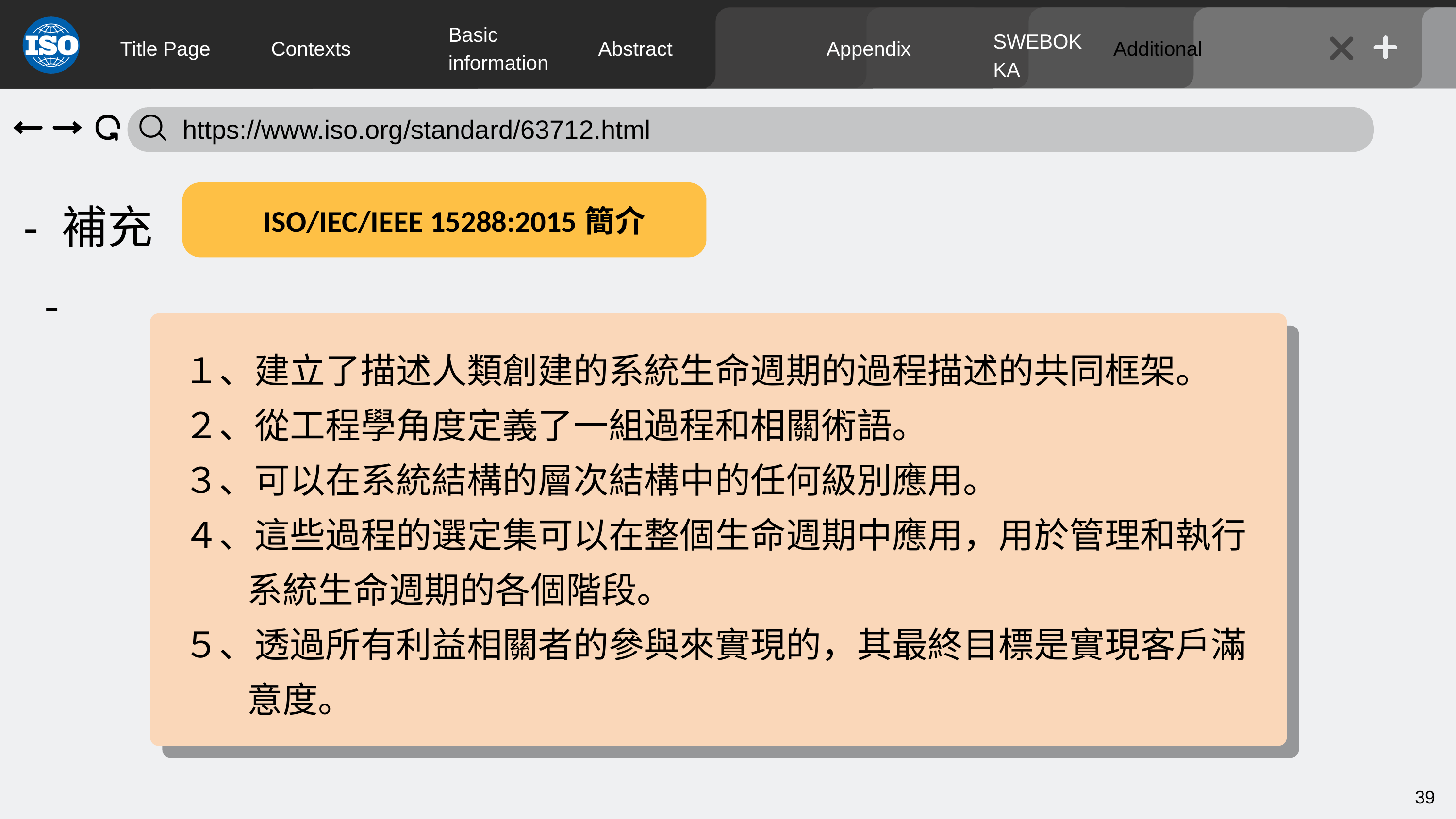

Basic
information

SWEBOK KA
Title Page
Contexts
Abstract
Appendix
Additional

ISO/IEC/IEEE 15288:2015簡介

       https://www.iso.org/standard/63712.html

- 補充 -

１、建立了描述人類創建的系統生命週期的過程描述的共同框架。
２、從工程學角度定義了一組過程和相關術語。
３、可以在系統結構的層次結構中的任何級別應用。
４、這些過程的選定集可以在整個生命週期中應用，用於管理和執行
       系統生命週期的各個階段。
５、透過所有利益相關者的參與來實現的，其最終目標是實現客戶滿
       意度。
39